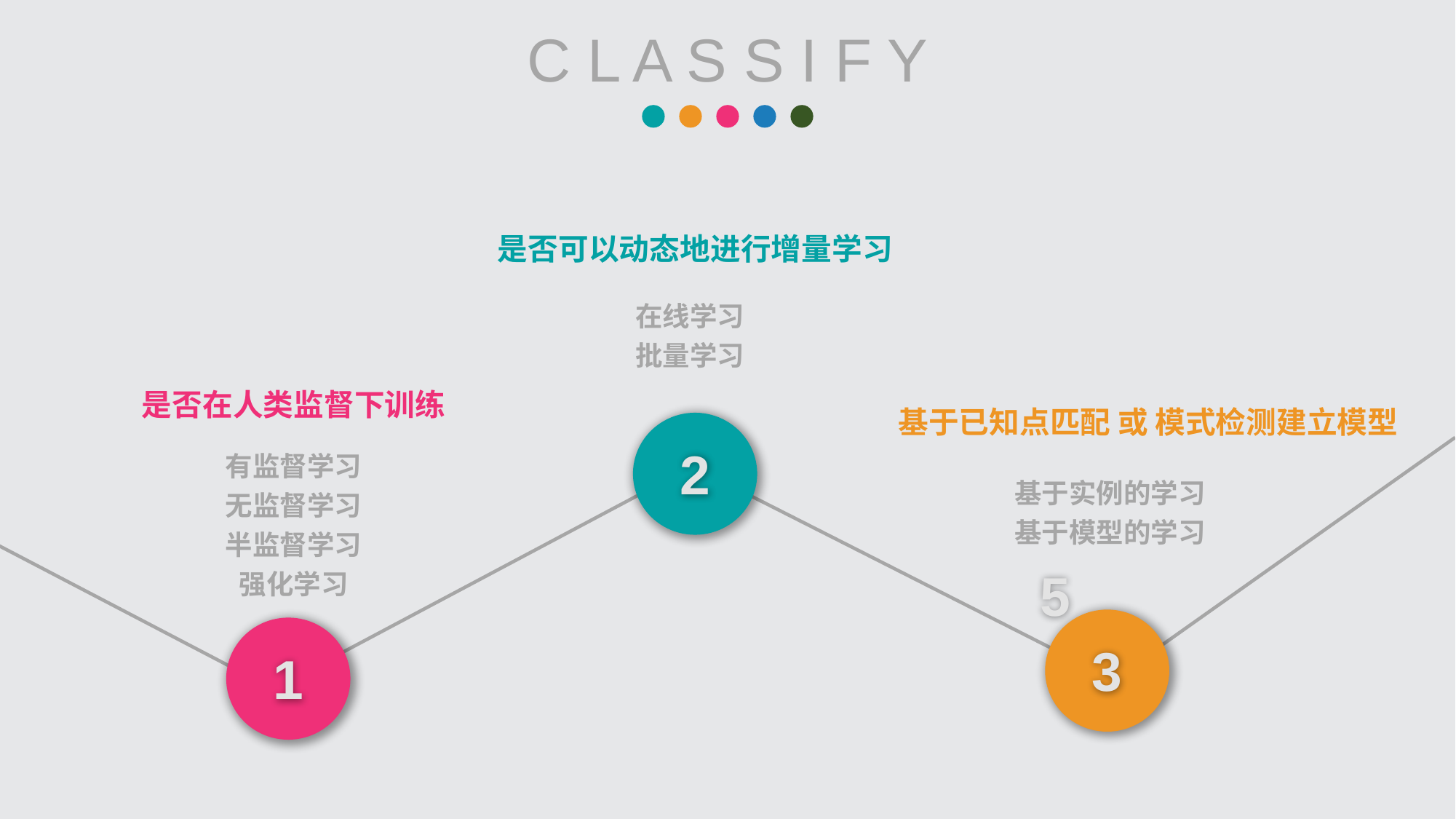

C L A S S I F Y

是否可以动态地进行增量学习
在线学习
批量学习
是否在人类监督下训练
有监督学习
无监督学习
半监督学习
强化学习

基于已知点匹配 或 模式检测建立模型
基于实例的学习
基于模型的学习

2

3
1
5